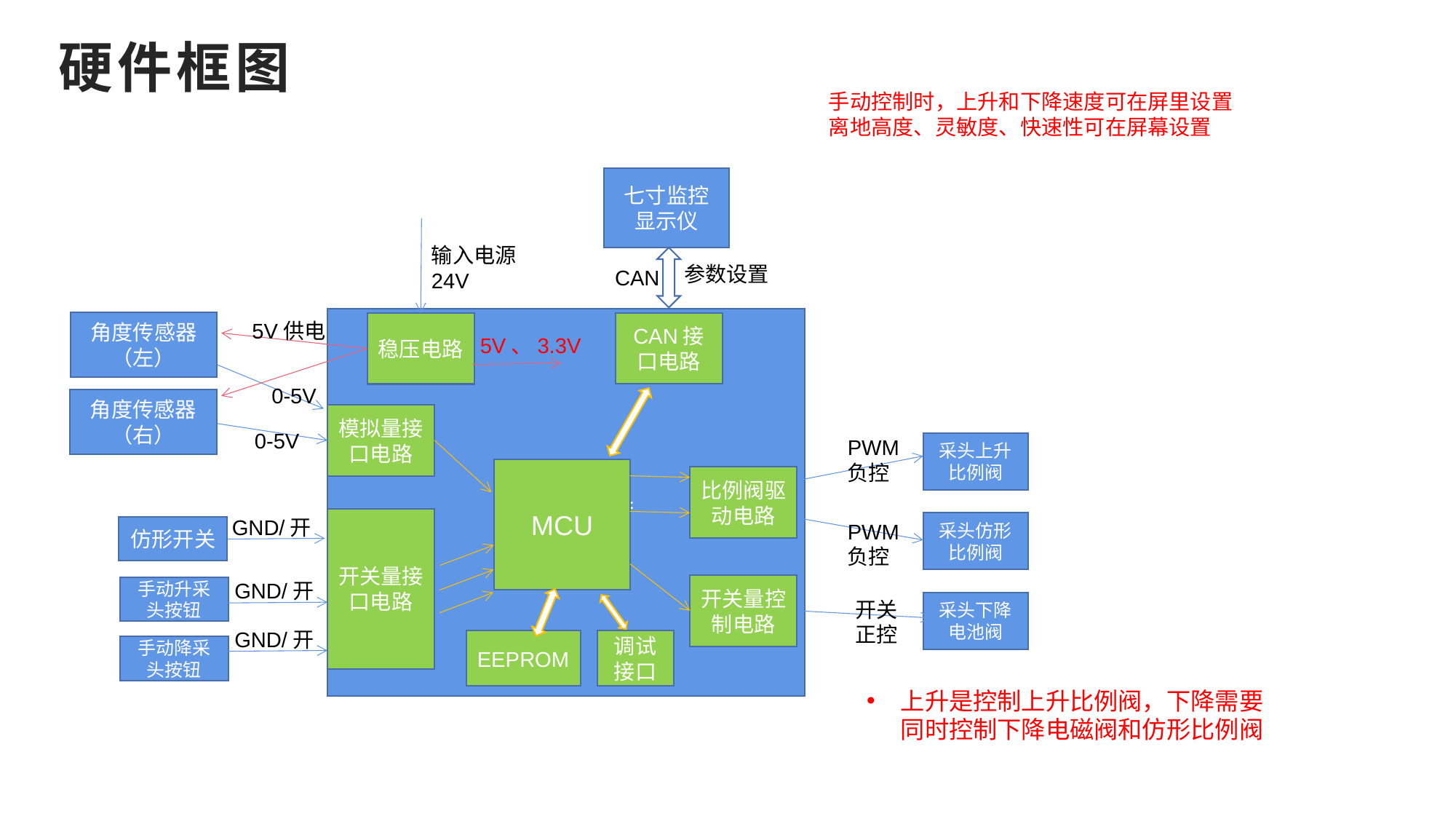

# 硬件框图
手动控制时，上升和下降速度可在屏里设置
离地高度、灵敏度、快速性可在屏幕设置
七寸监控显示仪
输入电源
24V

参数设置
CAN
仿形控制器
角度传感器（左）
5V供电
CAN接口电路
稳压电路
5V、3.3V
0-5V

角度传感器（右）
模拟量接口电路
0-5V
PWM
负控
采头上升比例阀
MCU
比例阀驱动电路
GND/开
开关量接口电路
采头仿形比例阀
PWM
负控
仿形开关
GND/开
开关量控制电路
手动升采头按钮

开关
正控

采头下降电池阀
GND/开
EEPROM
调试接口
手动降采头按钮
上升是控制上升比例阀，下降需要同时控制下降电磁阀和仿形比例阀